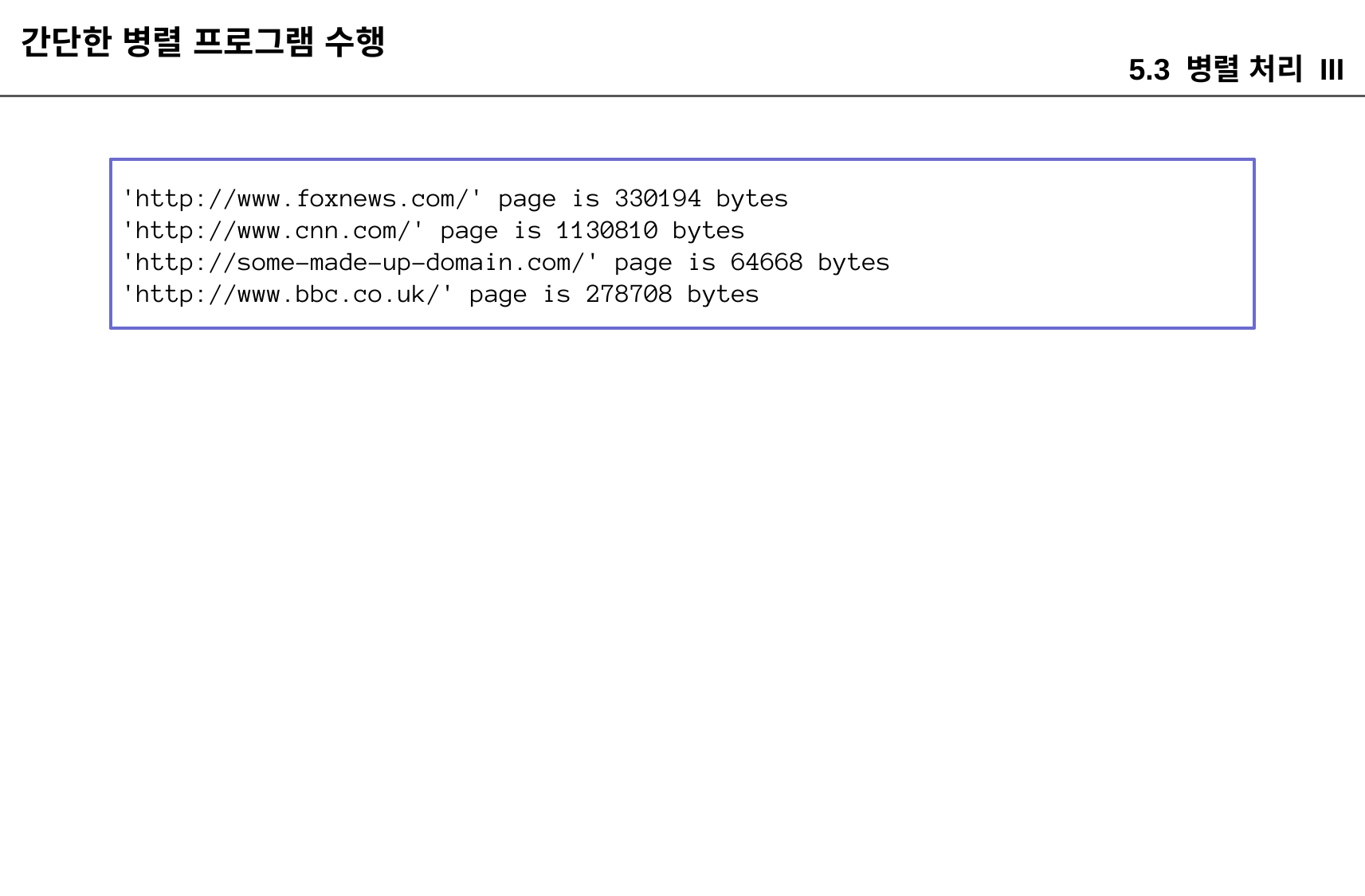

간단한 병렬 프로그램 수행
5.3 병렬 처리 III
'http://www.foxnews.com/' page is 330194 bytes
'http://www.cnn.com/' page is 1130810 bytes
'http://some-made-up-domain.com/' page is 64668 bytes
'http://www.bbc.co.uk/' page is 278708 bytes